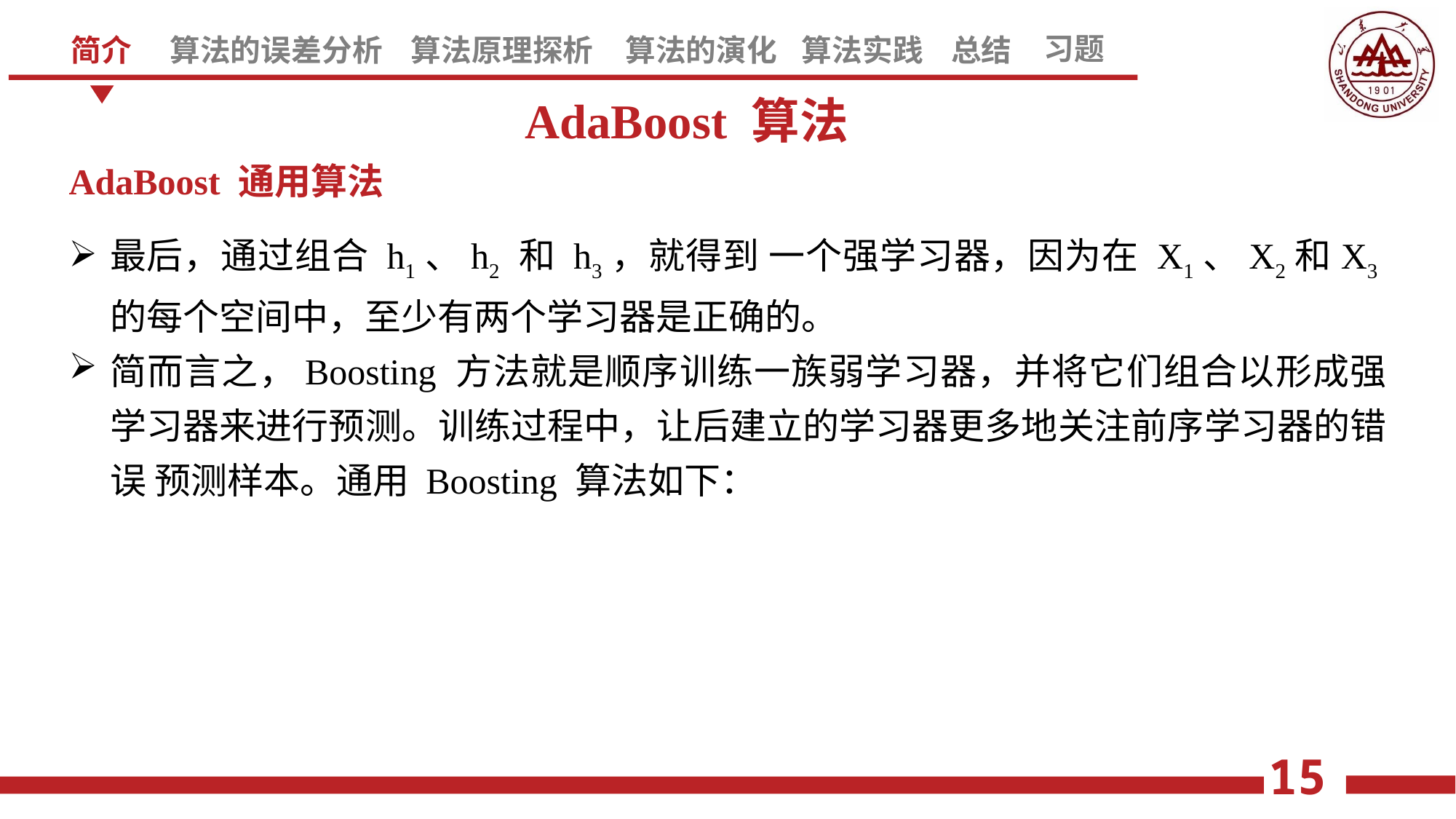

AdaBoost 算法
AdaBoost 通用算法
最后，通过组合 h1、h2 和 h3，就得到 一个强学习器，因为在 X1、X2和X3的每个空间中，至少有两个学习器是正确的。
简而言之，Boosting 方法就是顺序训练一族弱学习器，并将它们组合以形成强 学习器来进行预测。训练过程中，让后建立的学习器更多地关注前序学习器的错误 预测样本。通用 Boosting 算法如下：